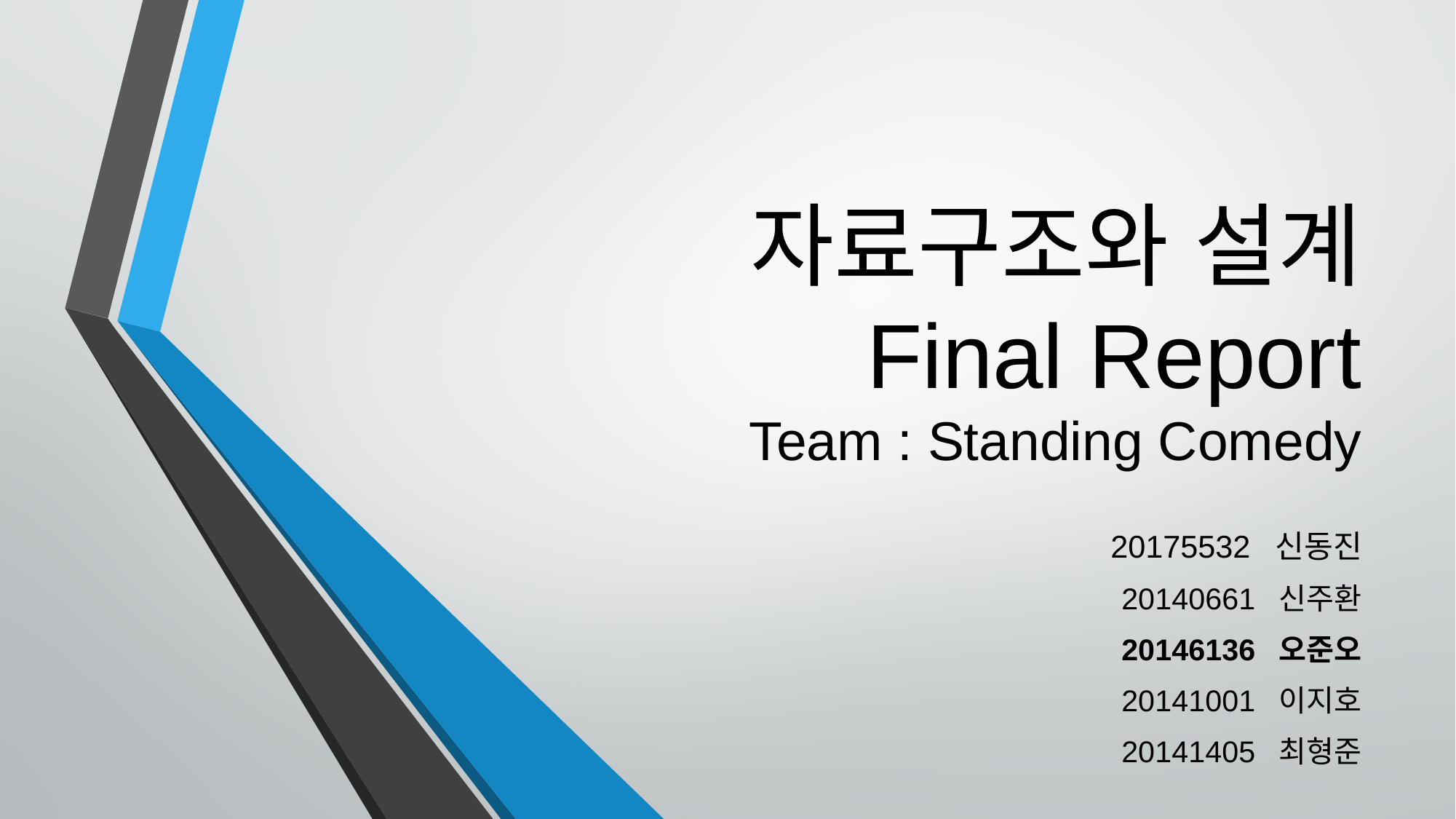

# 자료구조와 설계 Final Report Team : Standing Comedy
20175532  신동진
20140661  신주환
20146136  오준오
20141001  이지호
20141405  최형준